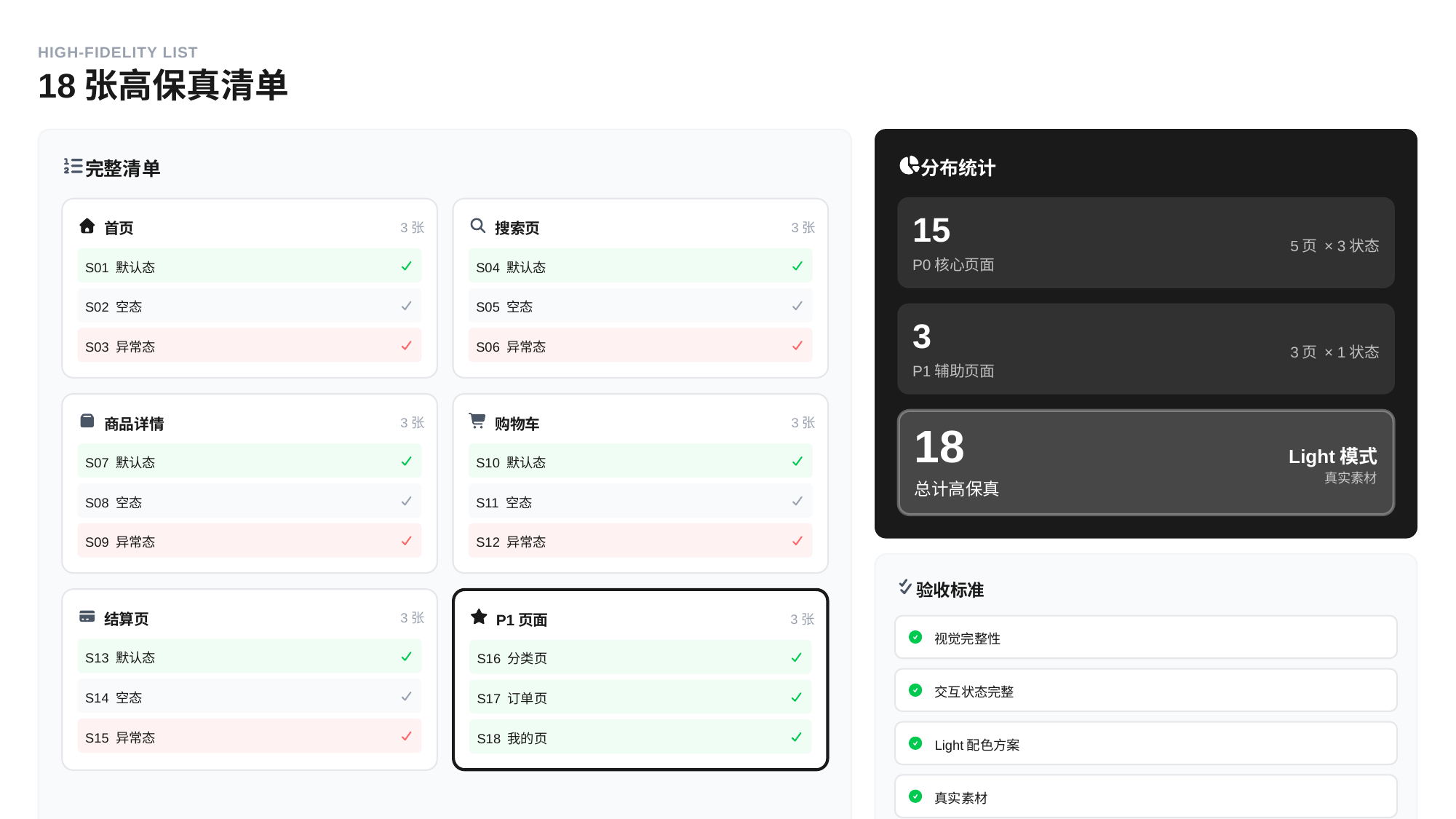

HIGH-FIDELITY LIST
18张高保真清单

分布统计
完整清单

15
首页
搜索页
3张
3张

5页 × 3状态

P0核心页面
S01 默认态
S04 默认态

S02 空态
S05 空态

3

S03 异常态
S06 异常态
3页 × 1状态

P1辅助页面

商品详情
购物车

3张
3张

18
Light模式

S07 默认态
S10 默认态

真实素材
总计高保真

S08 空态
S11 空态

S09 异常态
S12 异常态

验收标准

结算页
P1页面
3张
3张

视觉完整性

S13 默认态
S16 分类页

交互状态完整

S14 空态
S17 订单页

S15 异常态
S18 我的页

Light配色方案

真实素材

标注完整